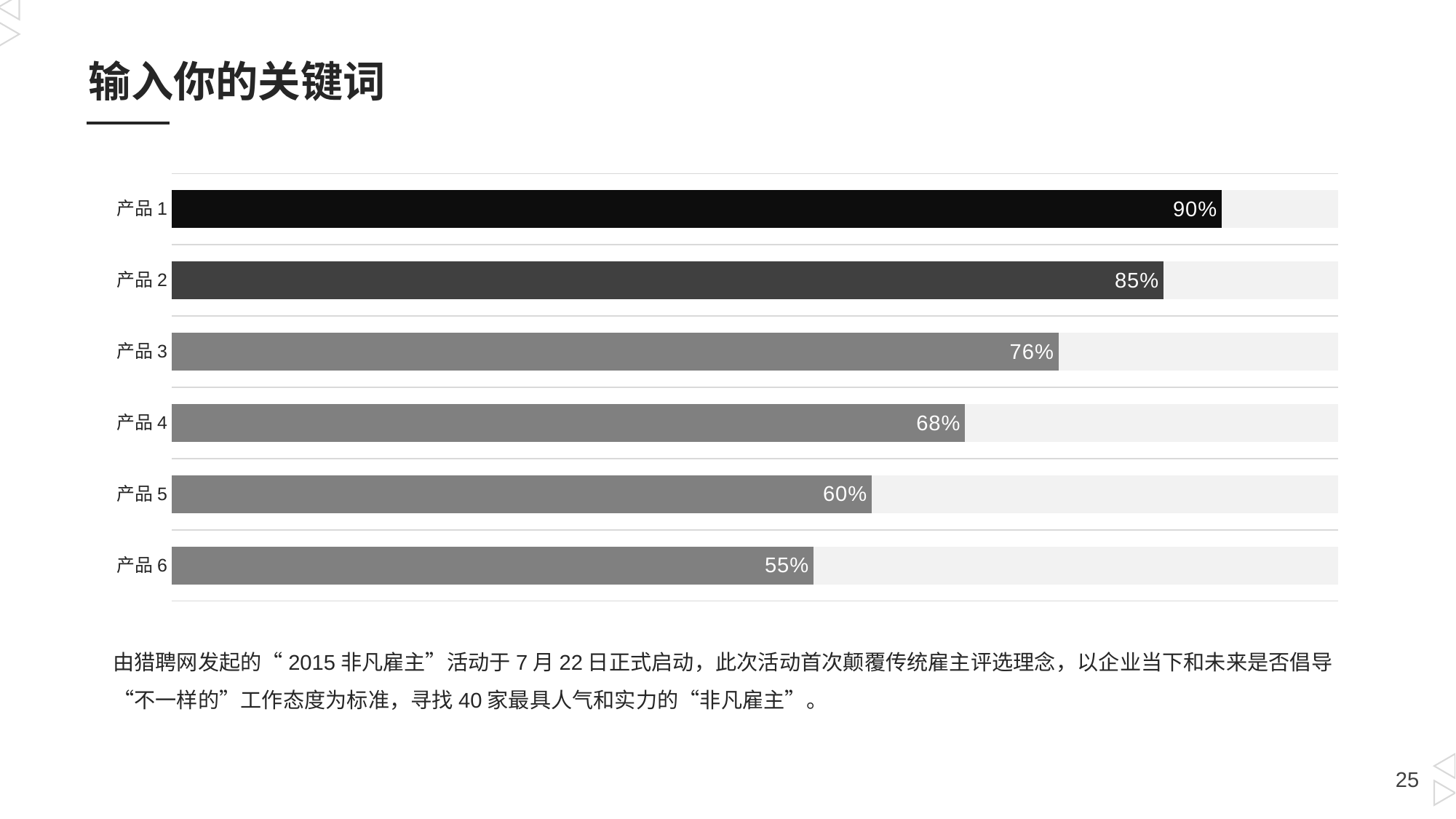

输入你的关键词

### Chart

| Category | 辅助列（勿动） | 进度列（可修改） |
|---|---|---|
| 产品1 | 1.0 | 0.9 |
| 产品2 | 1.0 | 0.8500000000000003 |
| 产品3 | 1.0 | 0.7600000000000003 |
| 产品4 | 1.0 | 0.68 |
| 产品5 | 1.0 | 0.6000000000000003 |
| 产品6 | 1.0 | 0.55 |
由猎聘网发起的“2015非凡雇主”活动于7月22日正式启动，此次活动首次颠覆传统雇主评选理念，以企业当下和未来是否倡导“不一样的”工作态度为标准，寻找40家最具人气和实力的“非凡雇主”。